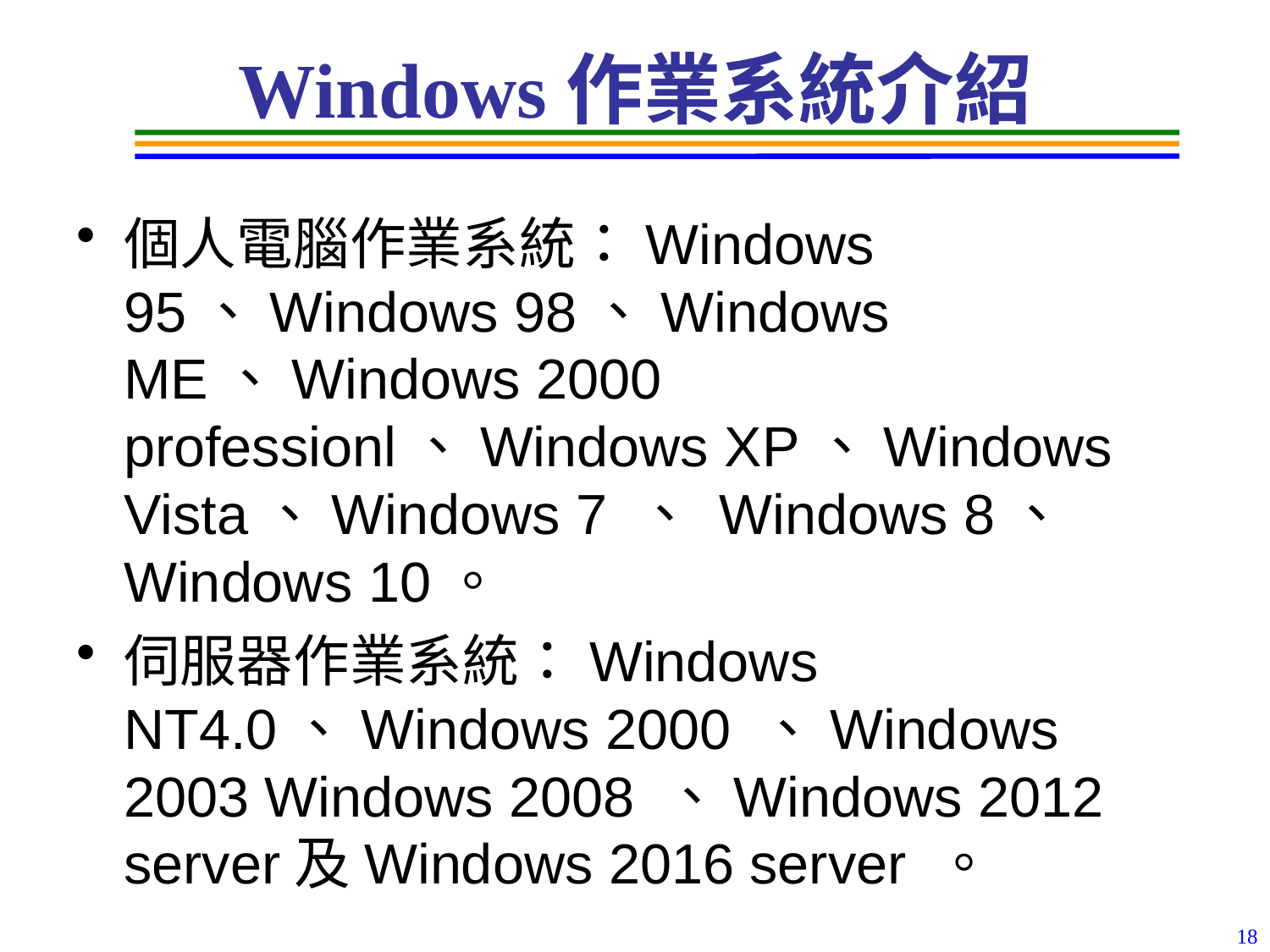

# Windows作業系統介紹
個人電腦作業系統：Windows 95、Windows 98、Windows ME、Windows 2000 professionl、Windows XP、Windows Vista、Windows 7 、 Windows 8、 Windows 10。
伺服器作業系統：Windows NT4.0、Windows 2000 、Windows 2003 Windows 2008 、Windows 2012 server及Windows 2016 server 。
18